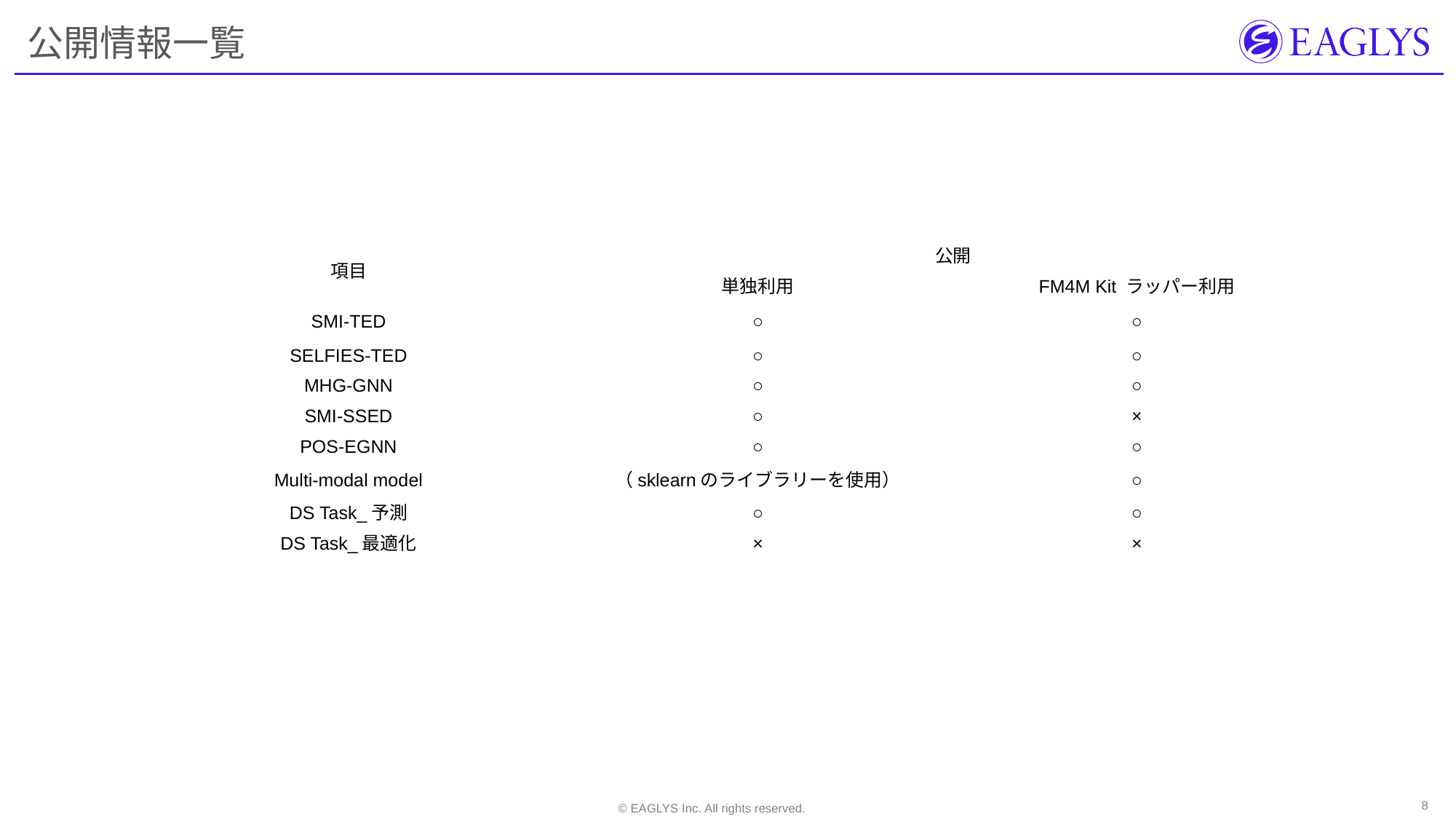

# 公開情報一覧
| 項目 | 公開 |  |
| --- | --- | --- |
|  | 単独利用 | FM4M Kit ラッパー利用 |
| SMI-TED | ○ | ○ |
| SELFIES-TED | ○ | ○ |
| MHG-GNN | ○ | ○ |
| SMI-SSED | ○ | × |
| POS-EGNN | ○ | ○ |
| Multi-modal model | （sklearnのライブラリーを使用） | ○ |
| DS Task\_予測 | ○ | ○ |
| DS Task\_最適化 | × | × |
8